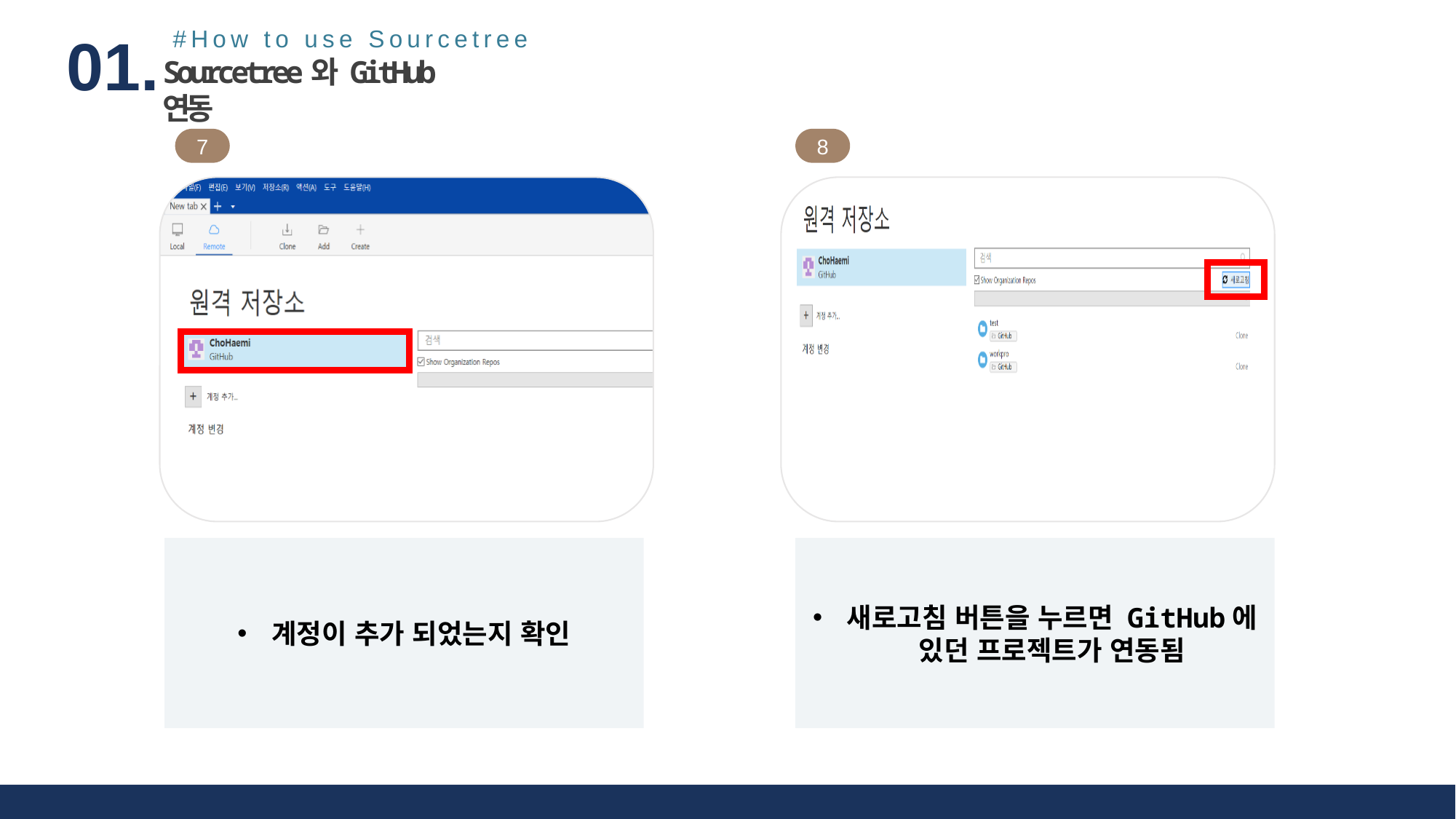

#How to use Sourcetree
01.
Sourcetree와 GitHub 연동
7

8

계정이 추가 되었는지 확인
새로고침 버튼을 누르면 GitHub에 있던 프로젝트가 연동됨